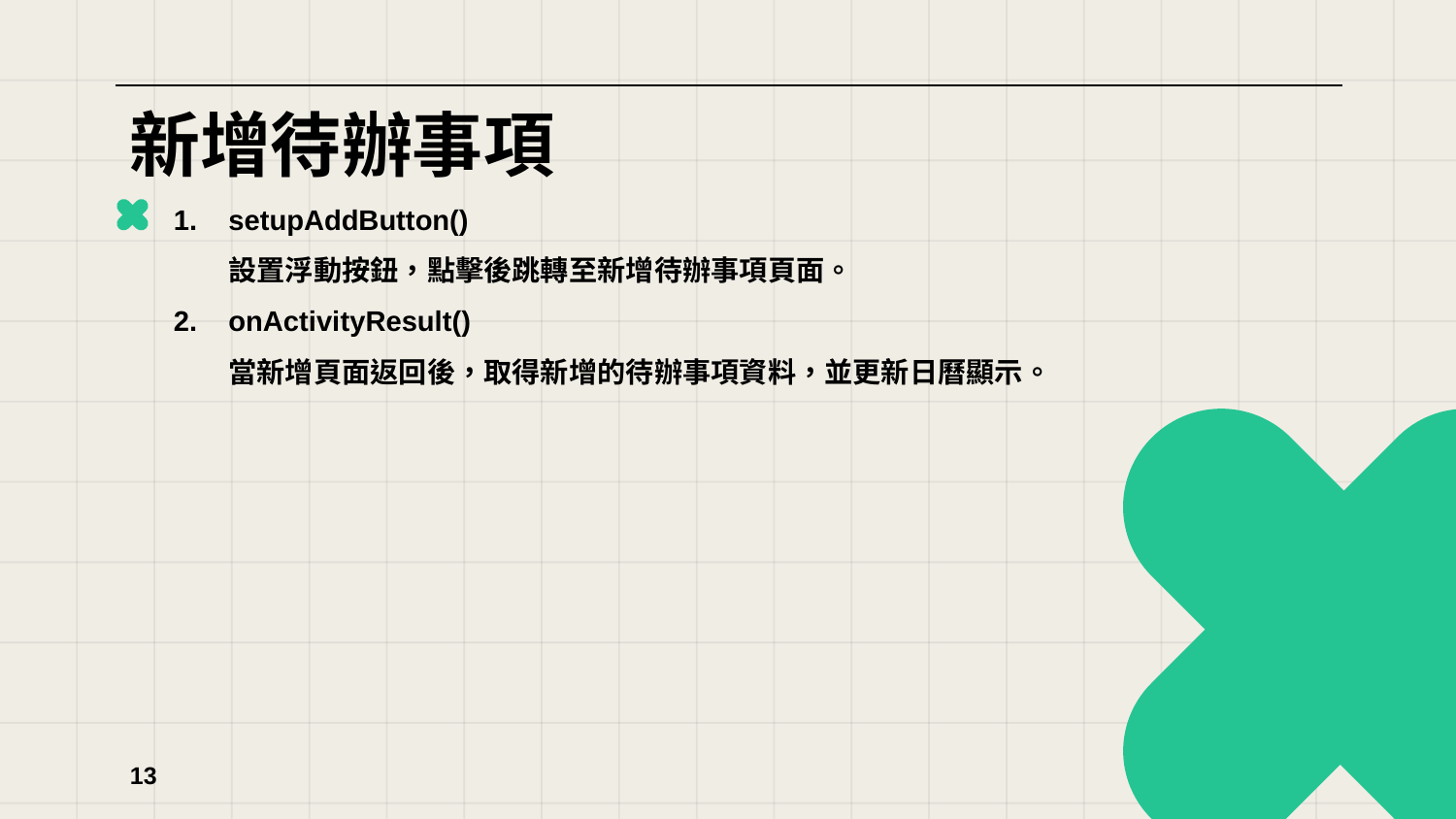

# 新增待辦事項
setupAddButton()
設置浮動按鈕，點擊後跳轉至新增待辦事項頁面。
onActivityResult()
當新增頁面返回後，取得新增的待辦事項資料，並更新日曆顯示。

13